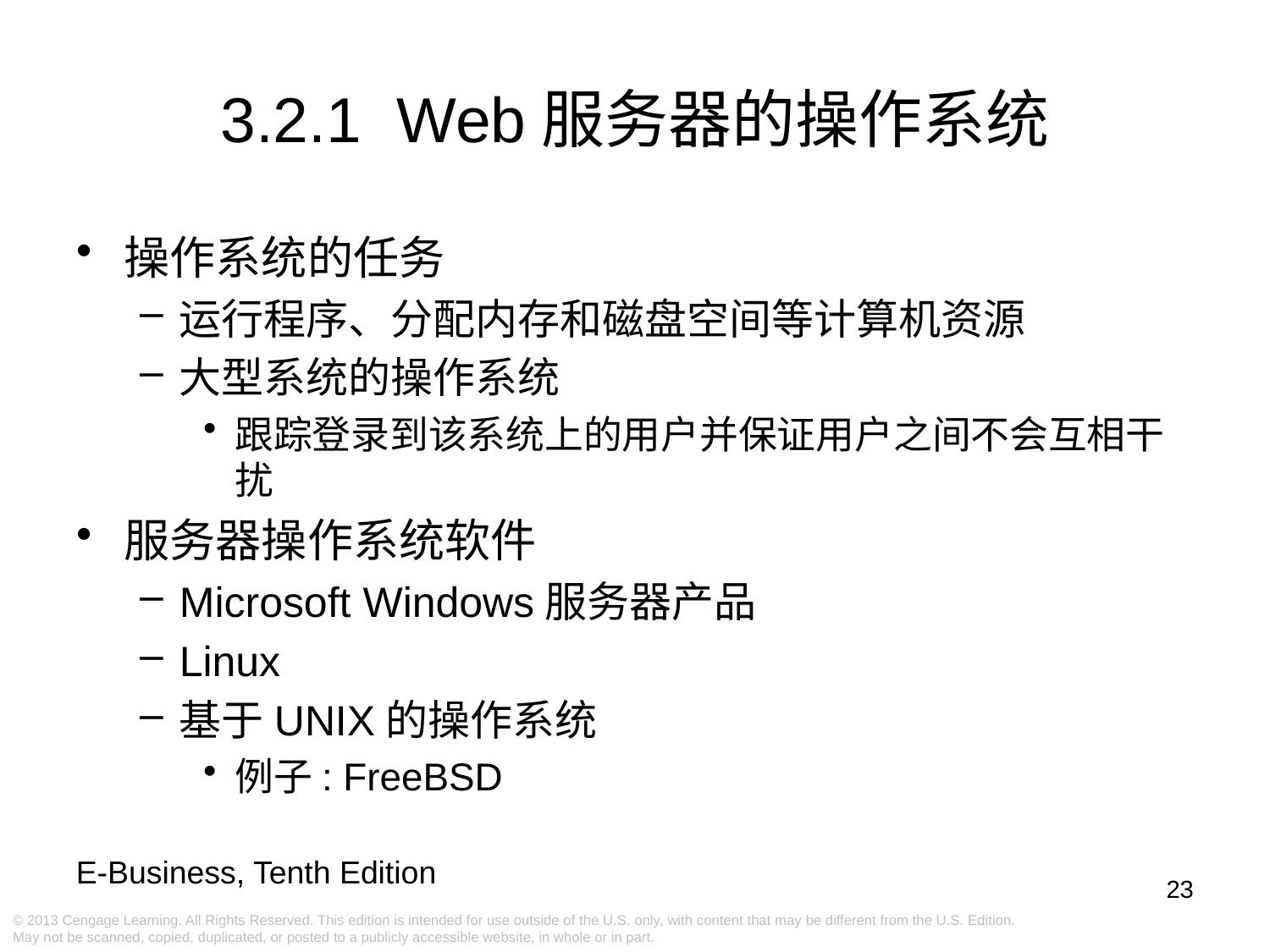

3.2.1  Web服务器的操作系统
操作系统的任务
运行程序、分配内存和磁盘空间等计算机资源
大型系统的操作系统
跟踪登录到该系统上的用户并保证用户之间不会互相干扰
服务器操作系统软件
Microsoft Windows服务器产品
Linux
基于UNIX的操作系统
例子: FreeBSD
23